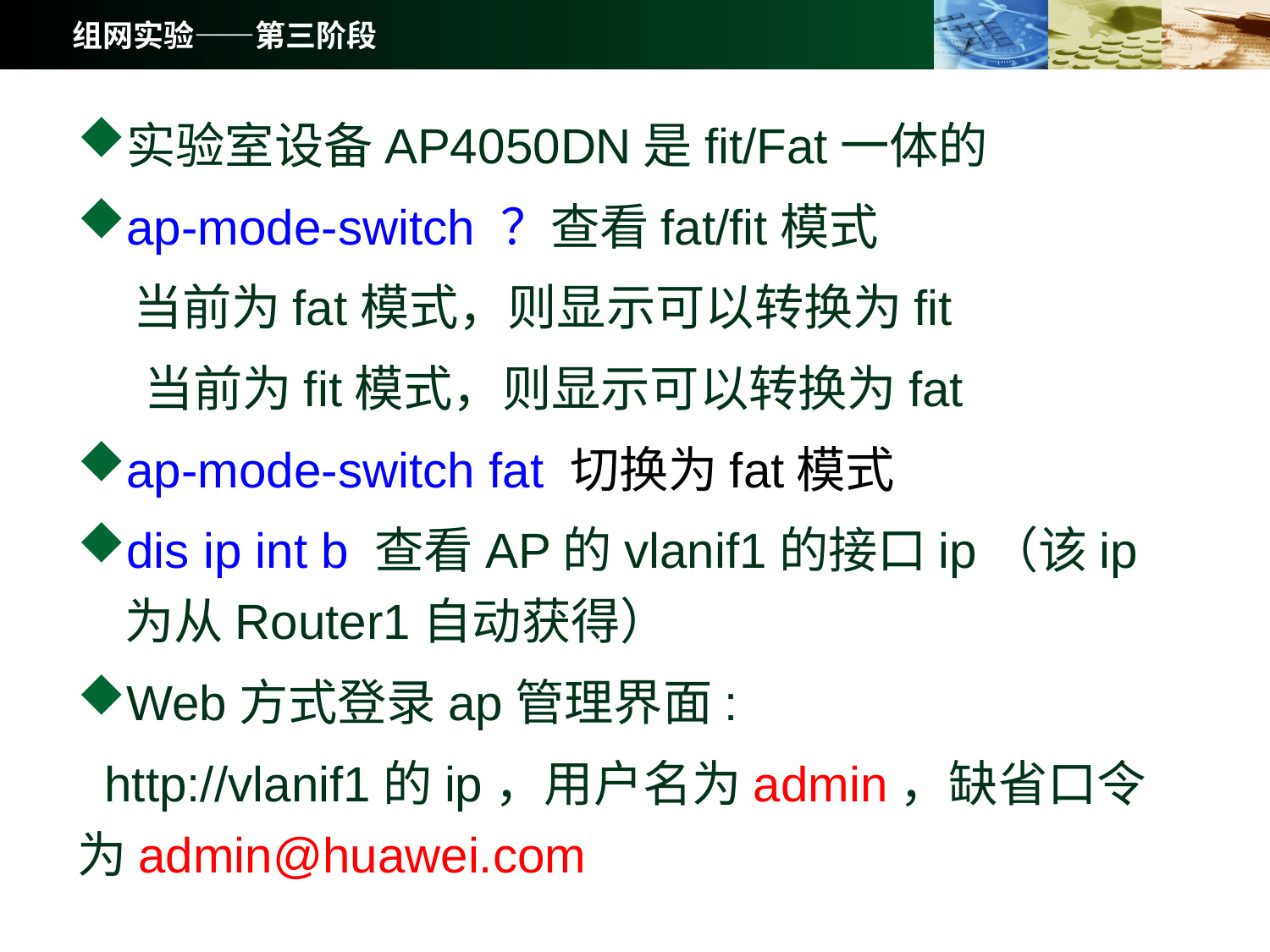

# 组网实验——第三阶段
实验室设备AP4050DN是fit/Fat一体的
ap-mode-switch ？查看fat/fit模式
    当前为fat模式，则显示可以转换为fit
     当前为fit模式，则显示可以转换为fat
ap-mode-switch fat 切换为fat模式
dis ip int b 查看AP的vlanif1的接口ip（该ip为从Router1自动获得）
Web方式登录ap管理界面:
  http://vlanif1的ip，用户名为admin，缺省口令为admin@huawei.com

49